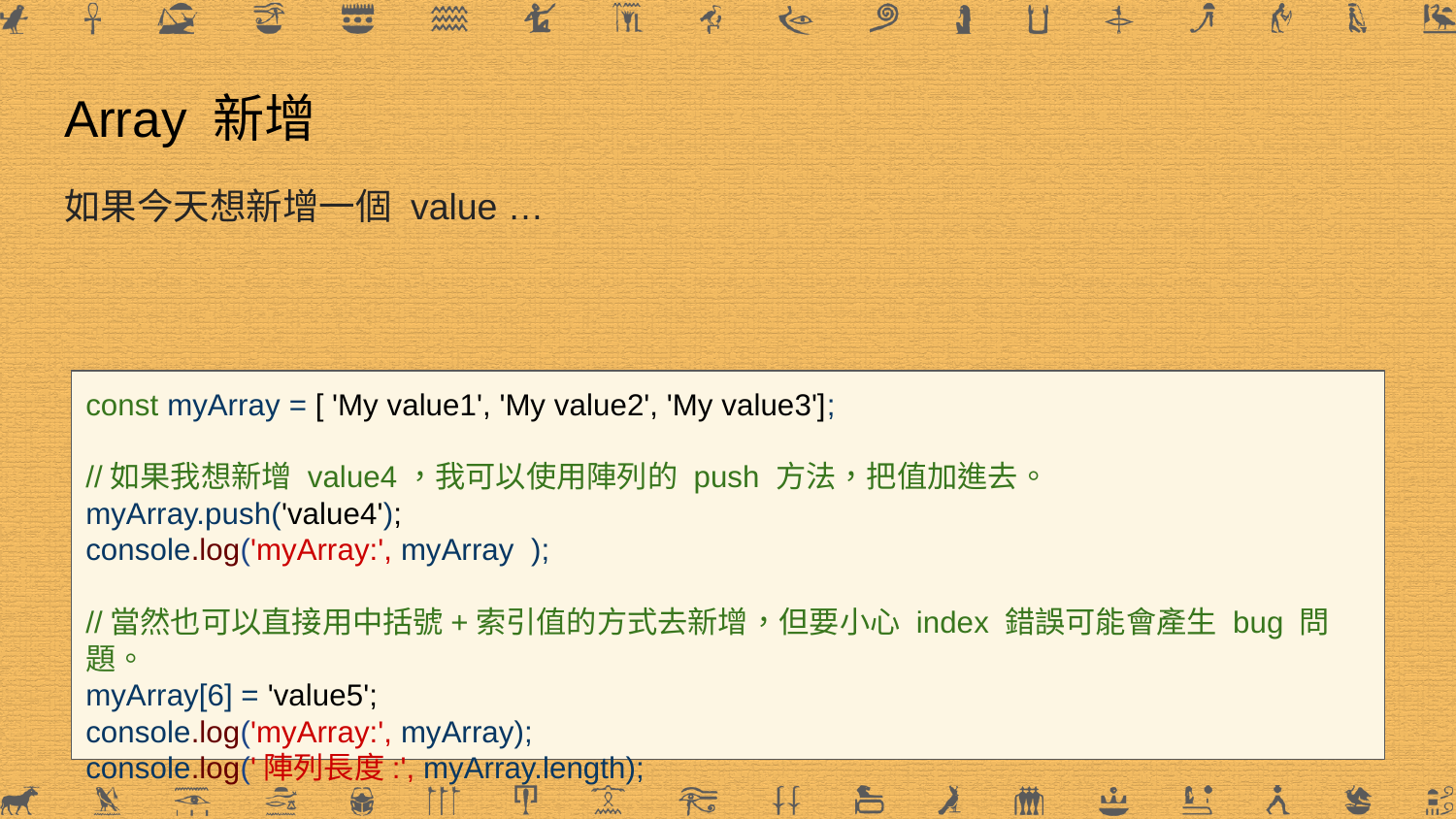

# Array 新增
如果今天想新增一個 value …
const myArray = [ 'My value1', 'My value2', 'My value3'];

//如果我想新增 value4，我可以使用陣列的 push 方法，把值加進去。
myArray.push('value4');
console.log('myArray:', myArray  );

//當然也可以直接用中括號+索引值的方式去新增，但要小心 index 錯誤可能會產生 bug 問題。
myArray[6] = 'value5';
console.log('myArray:', myArray);
console.log('陣列長度:', myArray.length);